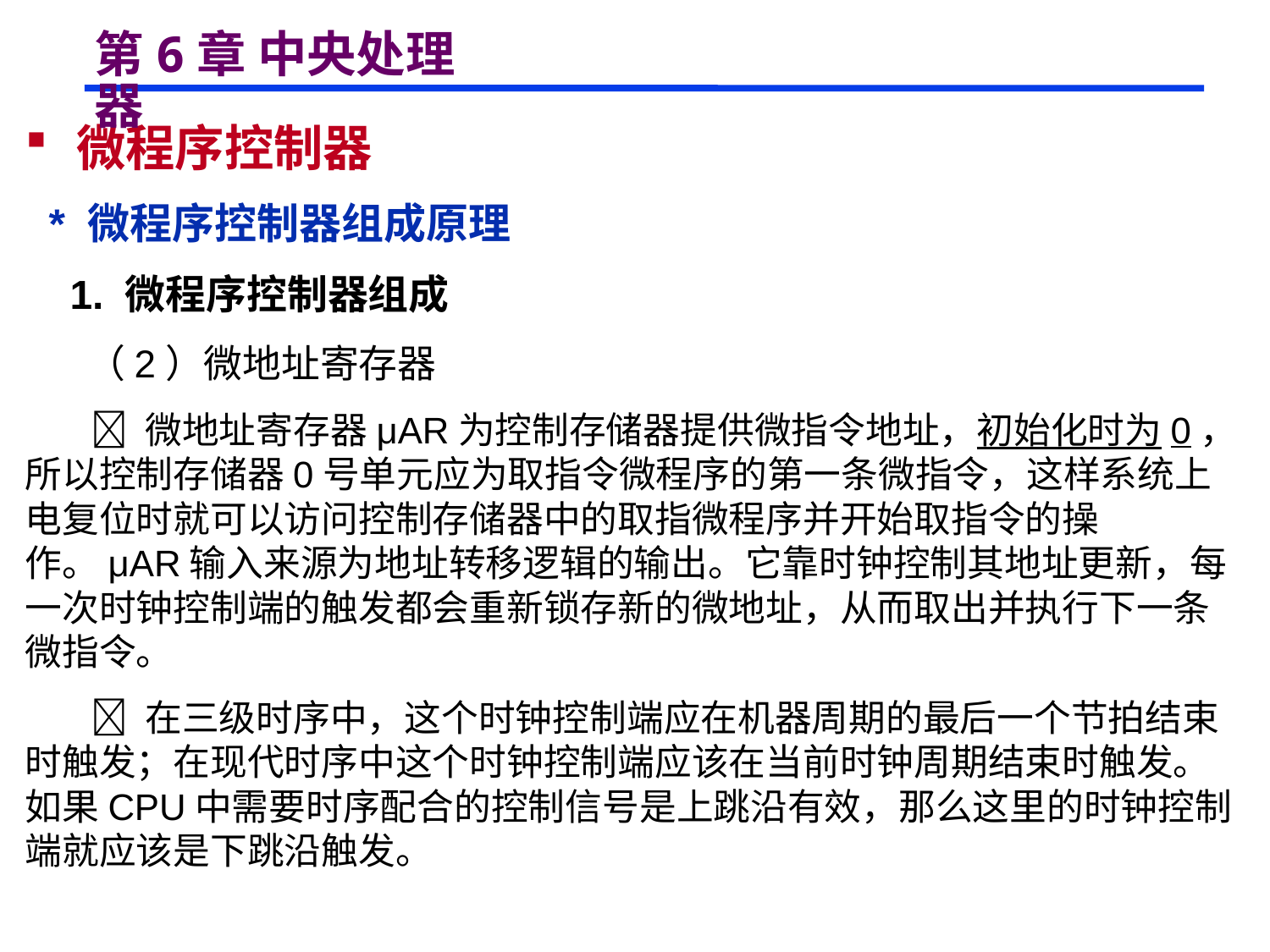

# 第6章 中央处理器
 微程序控制器
  * 微程序控制器组成原理
    1. 微程序控制器组成
      （2）微地址寄存器
        ♦ 微地址寄存器μAR为控制存储器提供微指令地址，初始化时为0，所以控制存储器0号单元应为取指令微程序的第一条微指令，这样系统上电复位时就可以访问控制存储器中的取指微程序并开始取指令的操作。μAR输入来源为地址转移逻辑的输出。它靠时钟控制其地址更新，每一次时钟控制端的触发都会重新锁存新的微地址，从而取出并执行下一条微指令。
        ♦ 在三级时序中，这个时钟控制端应在机器周期的最后一个节拍结束时触发；在现代时序中这个时钟控制端应该在当前时钟周期结束时触发。如果CPU中需要时序配合的控制信号是上跳沿有效，那么这里的时钟控制端就应该是下跳沿触发。